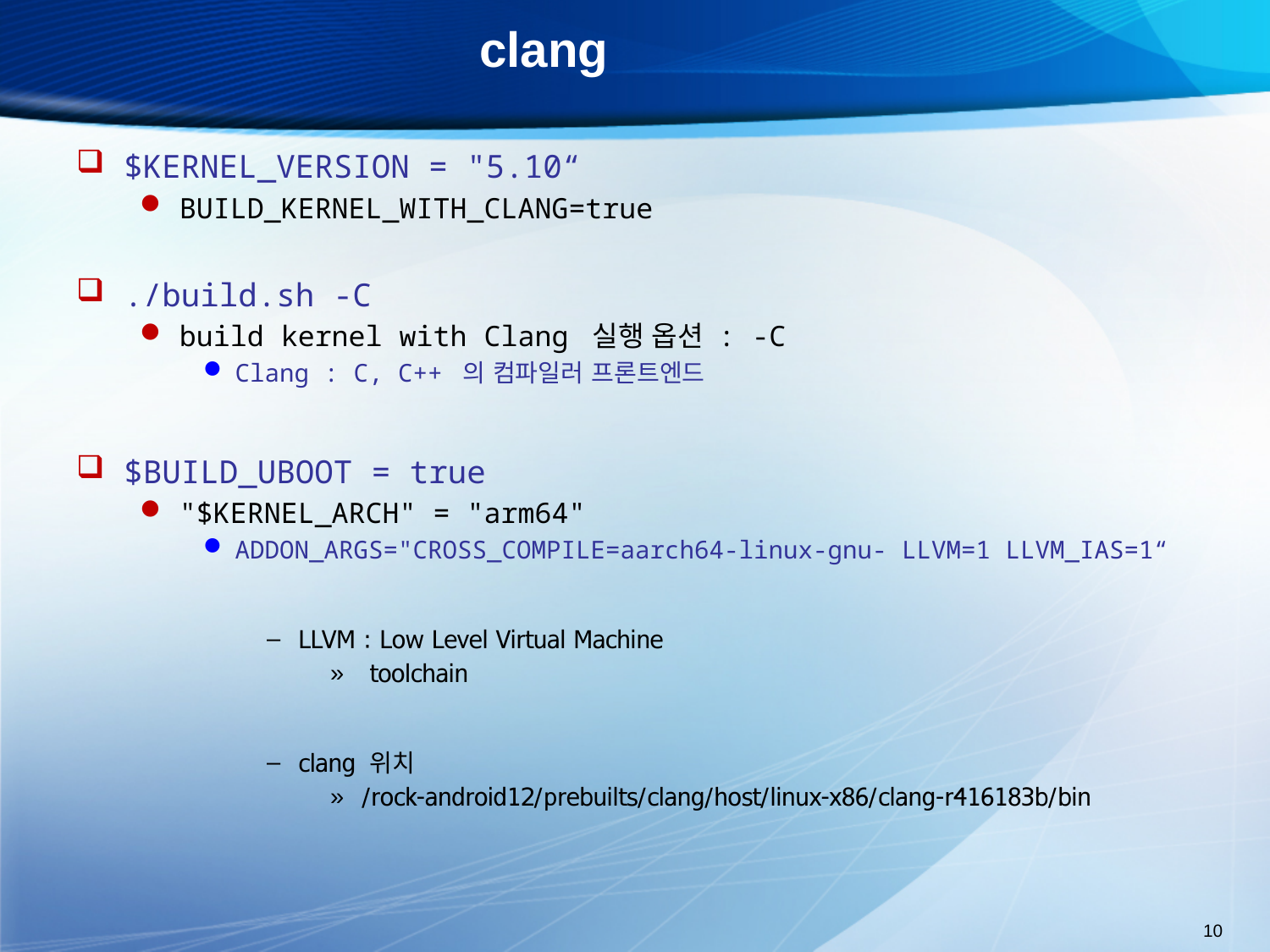

# clang
$KERNEL_VERSION = "5.10“
BUILD_KERNEL_WITH_CLANG=true

./build.sh -C
build kernel with Clang 실행 옵션 : -C
Clang : C, C++ 의 컴파일러 프론트엔드

$BUILD_UBOOT = true
"$KERNEL_ARCH" = "arm64"
ADDON_ARGS="CROSS_COMPILE=aarch64-linux-gnu- LLVM=1 LLVM_IAS=1“

LLVM : Low Level Virtual Machine
 toolchain

clang 위치
/rock-android12/prebuilts/clang/host/linux-x86/clang-r416183b/bin